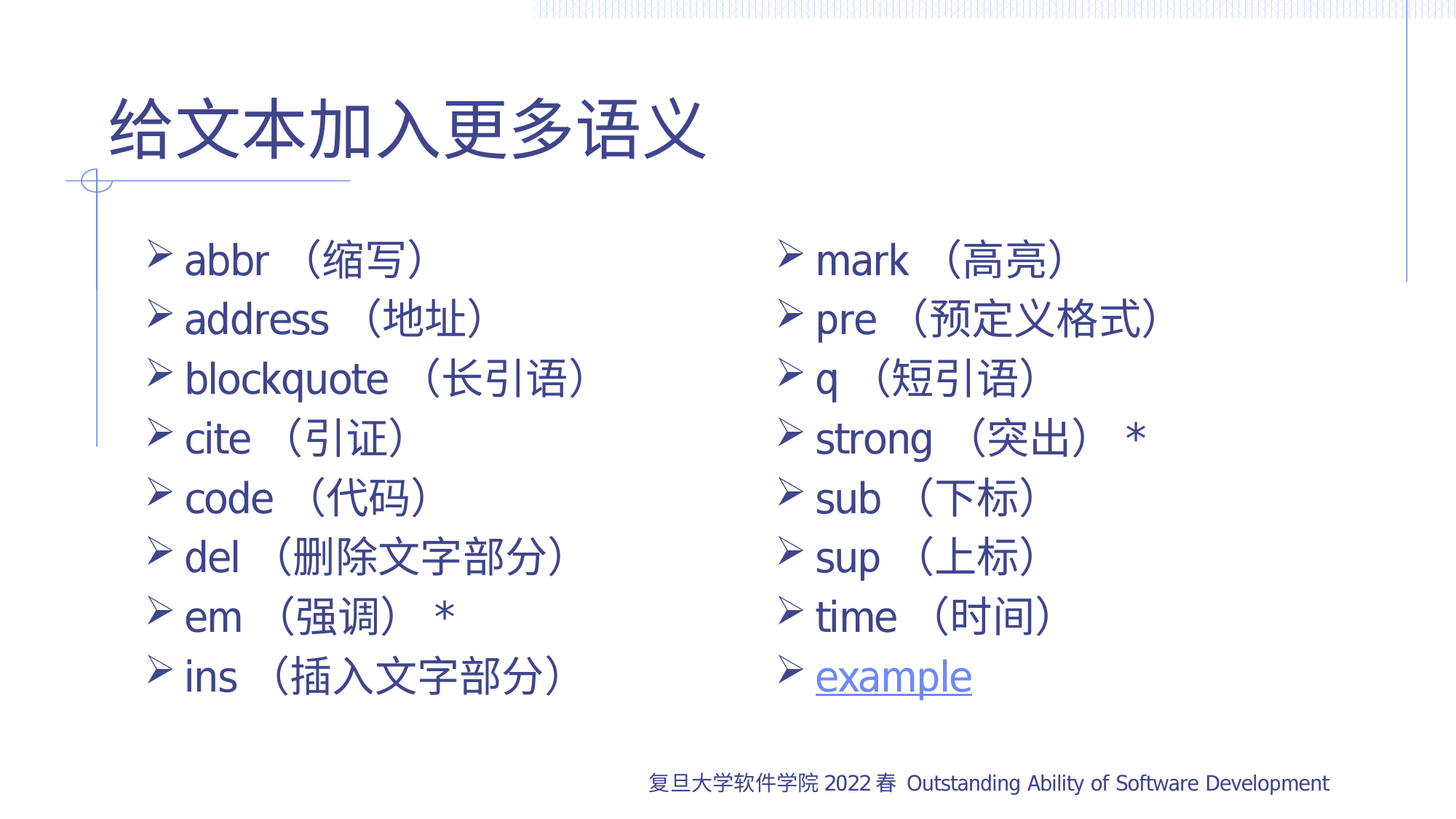

# 给文本加入更多语义
abbr（缩写）
address（地址）
blockquote（长引语）
cite（引证）
code（代码）
del（删除文字部分）
em（强调）*
ins（插入文字部分）

mark（高亮）
pre（预定义格式）
q（短引语）
strong（突出）*
sub（下标）
sup（上标）
time（时间）
example